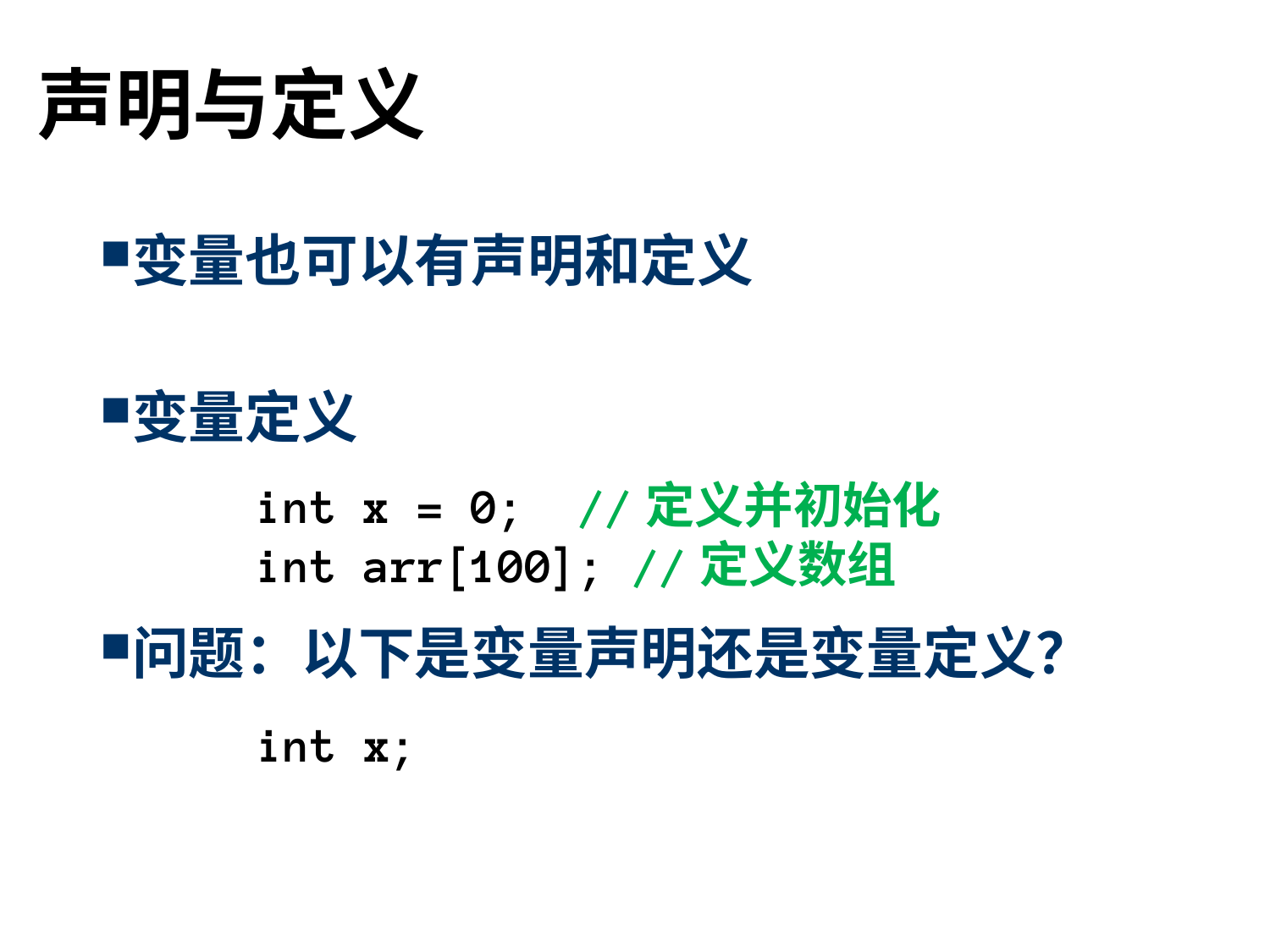

# 声明与定义
变量也可以有声明和定义

变量定义

问题：以下是变量声明还是变量定义？

int x = 0;  //定义并初始化
int arr[100]; //定义数组
int x;